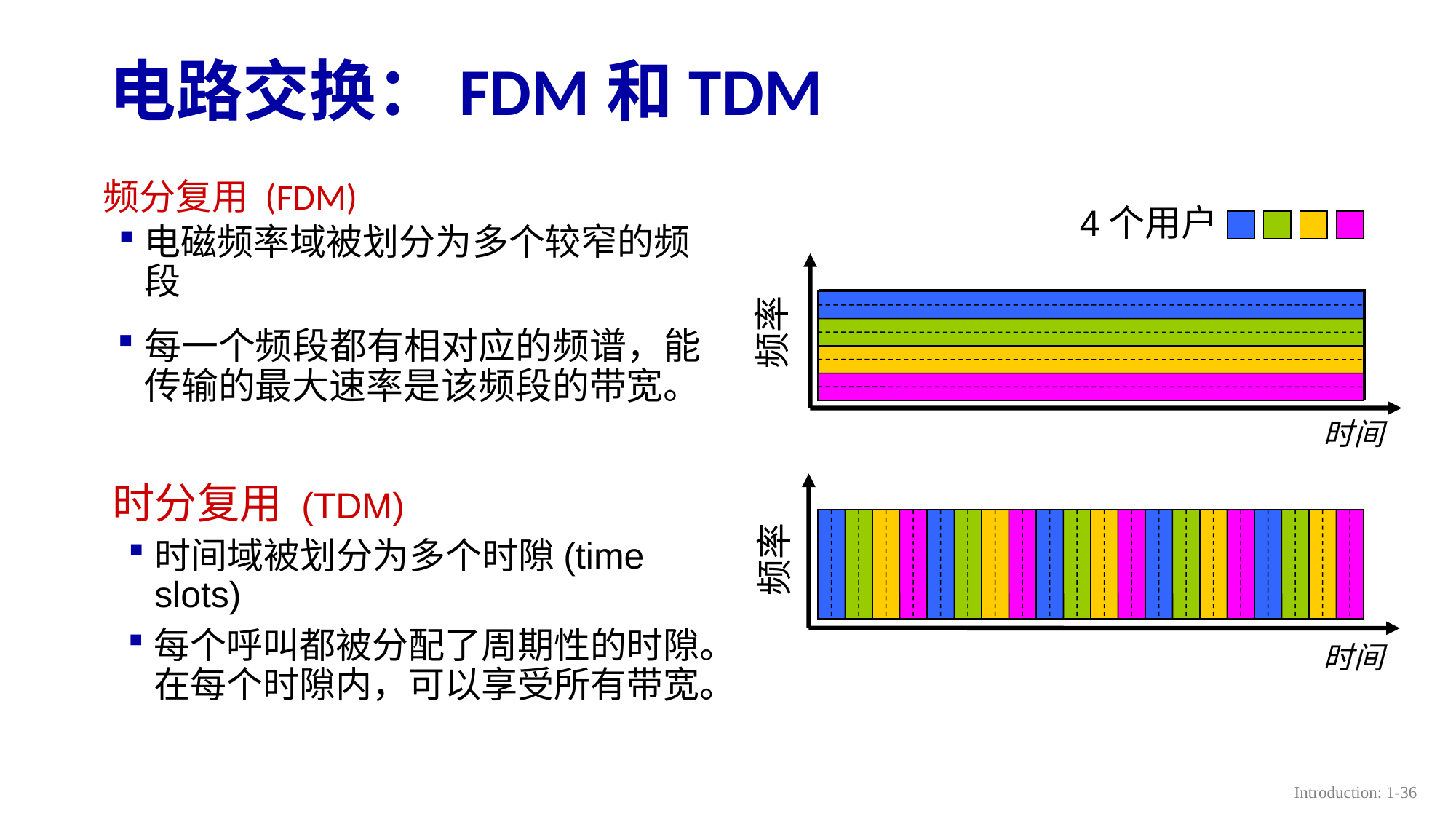

# 电路交换：FDM和TDM
频分复用 (FDM)
电磁频率域被划分为多个较窄的频段
4个用户

频率

时间

每一个频段都有相对应的频谱，能传输的最大速率是该频段的带宽。

频率

时间
时分复用 (TDM)
时间域被划分为多个时隙(time slots)

每个呼叫都被分配了周期性的时隙。在每个时隙内，可以享受所有带宽。
Introduction: 1-36